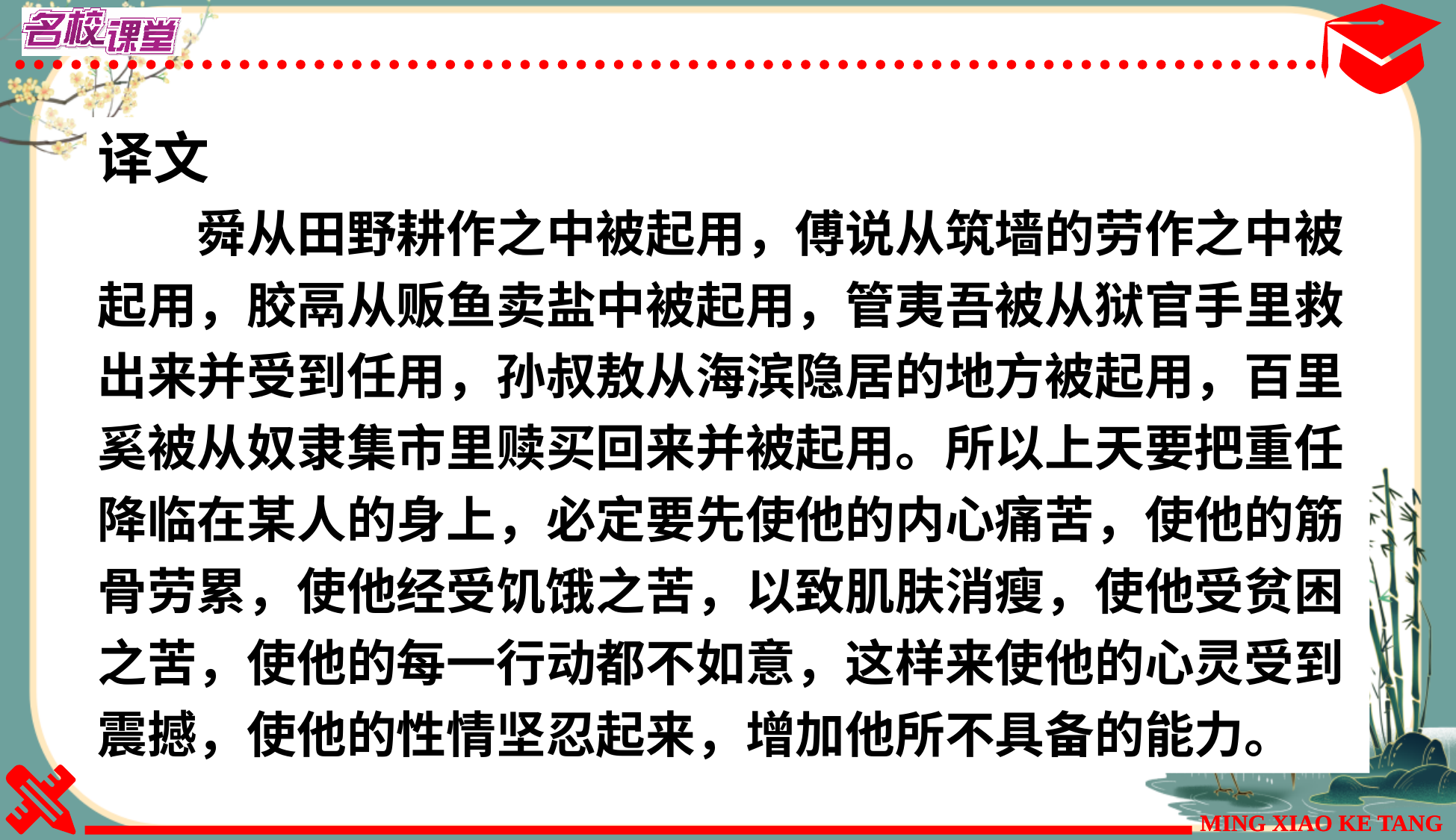

译文
　　舜从田野耕作之中被起用，傅说从筑墙的劳作之中被起用，胶鬲从贩鱼卖盐中被起用，管夷吾被从狱官手里救出来并受到任用，孙叔敖从海滨隐居的地方被起用，百里奚被从奴隶集市里赎买回来并被起用。所以上天要把重任降临在某人的身上，必定要先使他的内心痛苦，使他的筋骨劳累，使他经受饥饿之苦，以致肌肤消瘦，使他受贫困之苦，使他的每一行动都不如意，这样来使他的心灵受到震撼，使他的性情坚忍起来，增加他所不具备的能力。